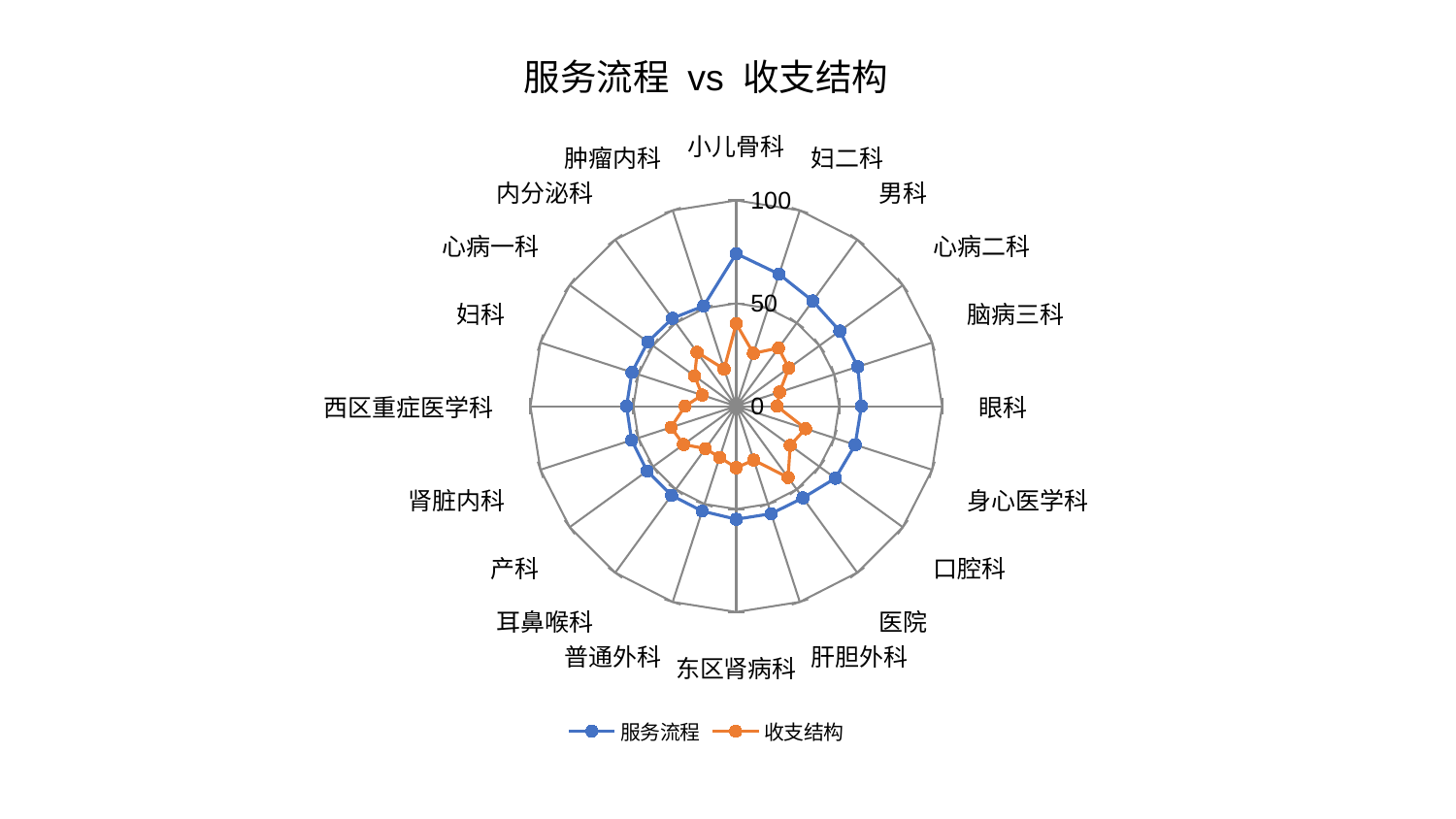

### Chart: 服务流程 vs 收支结构

| Category | 服务流程 | 收支结构 |
|---|---|---|
| 小儿骨科 | 74.14083401355441 | 40.0761039676255 |
| 妇二科 | 67.47077090471318 | 27.021834465626203 |
| 男科 | 63.19929086640925 | 34.941255134172266 |
| 心病二科 | 62.15294932755734 | 31.573944520778 |
| 脑病三科 | 62.06282744204784 | 22.17400036161606 |
| 眼科 | 60.82759365725351 | 19.765245737117468 |
| 身心医学科 | 60.72508210721912 | 35.4384050722568 |
| 口腔科 | 59.548090373356445 | 32.39756197960709 |
| 医院 | 55.08750570010098 | 42.84916196092142 |
| 肝胆外科 | 54.93924436460026 | 27.534436242926997 |
| 东区肾病科 | 54.931618092149336 | 29.902394751451734 |
| 普通外科 | 53.60099644733454 | 26.15326876646608 |
| 耳鼻喉科 | 53.543426828573864 | 25.467707054440773 |
| 产科 | 53.535702071680845 | 31.689003877609416 |
| 肾脏内科 | 53.470805914791285 | 33.31795207470715 |
| 西区重症医学科 | 53.305734440998926 | 24.883273205339194 |
| 妇科 | 53.275736926263335 | 17.38866089077333 |
| 心病一科 | 53.10329383659775 | 25.00145805021644 |
| 内分泌科 | 52.76700309160686 | 32.38769910410661 |
| 肿瘤内科 | 51.224411274481206 | 19.01440518996524 |
58